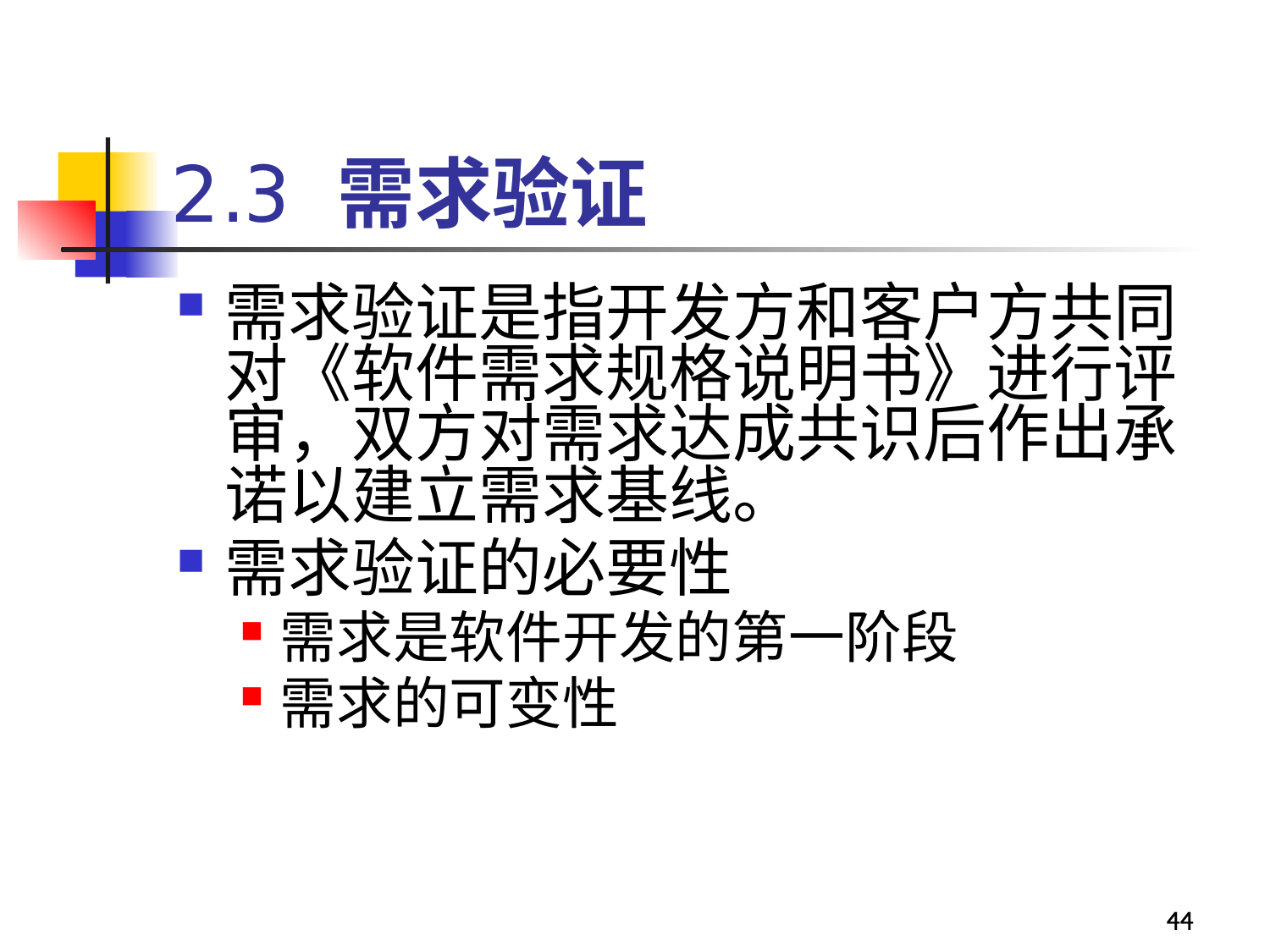

# 2.3 需求验证
需求验证是指开发方和客户方共同对《软件需求规格说明书》进行评审，双方对需求达成共识后作出承诺以建立需求基线。
需求验证的必要性
需求是软件开发的第一阶段
需求的可变性

44